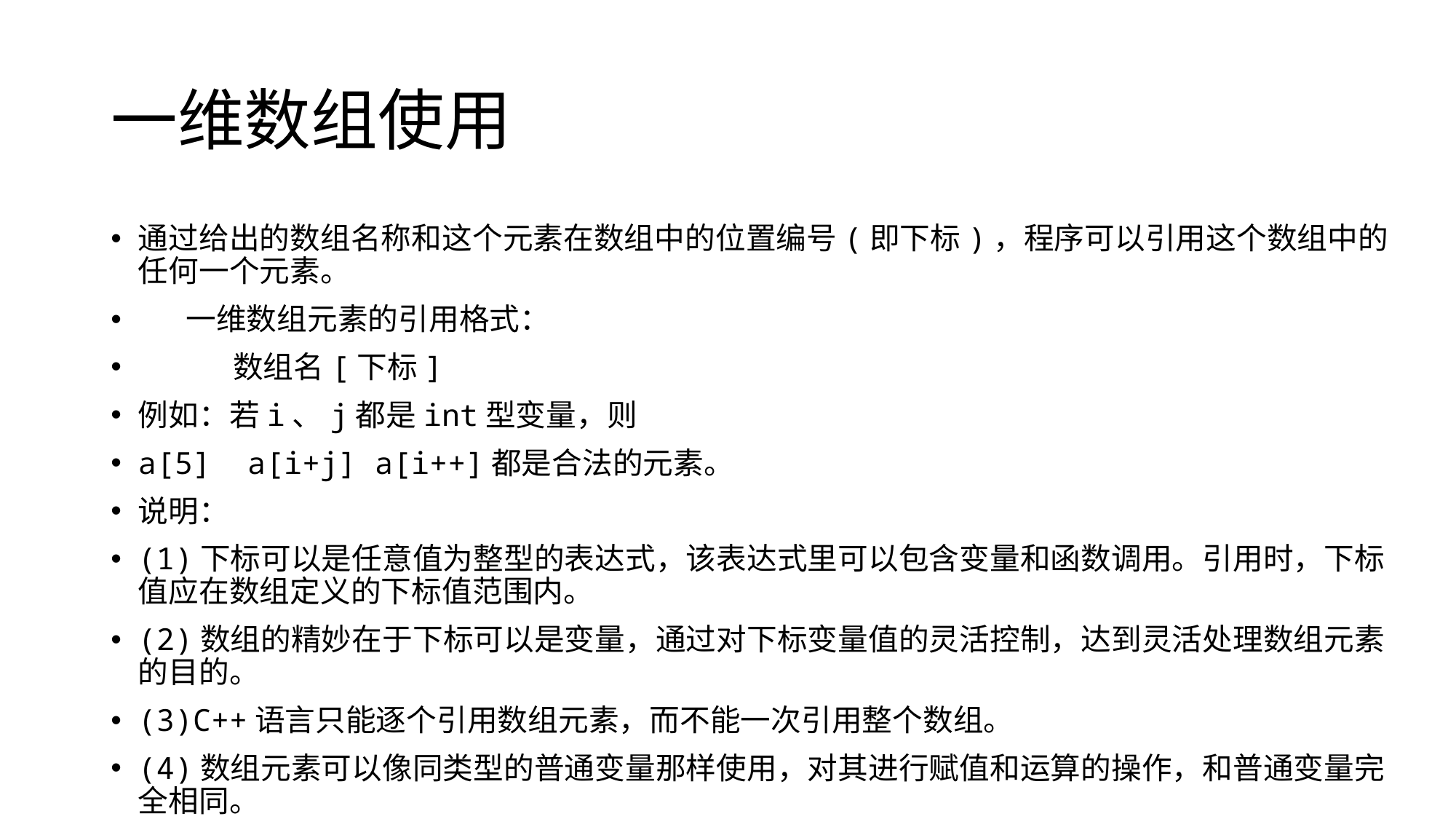

# 一维数组使用
通过给出的数组名称和这个元素在数组中的位置编号(即下标)，程序可以引用这个数组中的任何一个元素。
      一维数组元素的引用格式：
             数组名[下标]
例如：若i、j都是int型变量，则
a[5]  a[i+j] a[i++]都是合法的元素。
说明：
(1)下标可以是任意值为整型的表达式，该表达式里可以包含变量和函数调用。引用时，下标值应在数组定义的下标值范围内。
(2)数组的精妙在于下标可以是变量，通过对下标变量值的灵活控制，达到灵活处理数组元素的目的。
(3)C++语言只能逐个引用数组元素，而不能一次引用整个数组。
(4)数组元素可以像同类型的普通变量那样使用，对其进行赋值和运算的操作，和普通变量完全相同。
例如： c[10]=34;实现了给c[10]赋值为34。